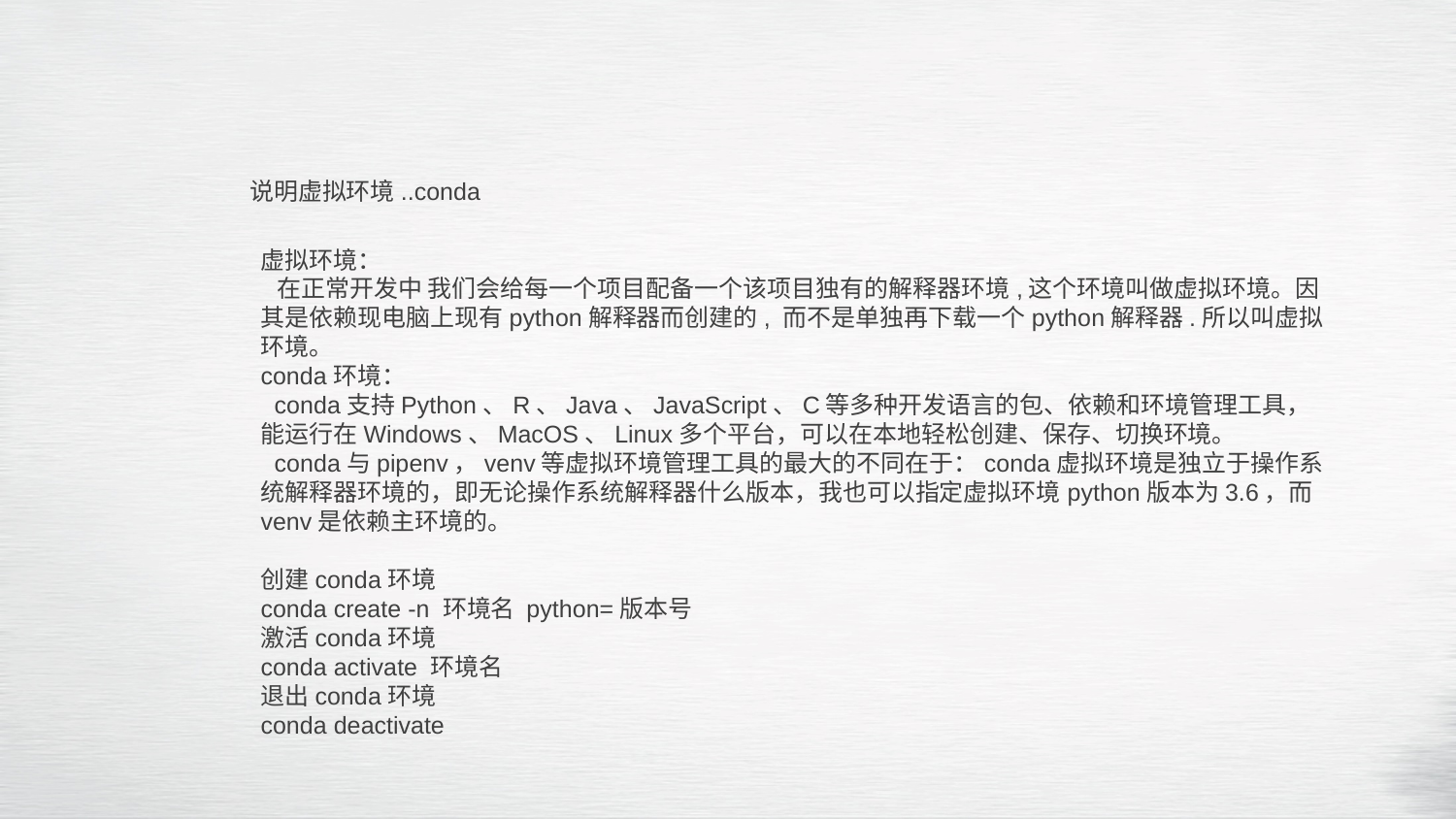

说明虚拟环境..conda
虚拟环境：
  在正常开发中 我们会给每一个项目配备一个该项目独有的解释器环境,这个环境叫做虚拟环境。因其是依赖现电脑上现有python解释器而创建的, 而不是单独再下载一个python解释器.所以叫虚拟环境。
conda环境：
  conda支持Python、R、Java、JavaScript、C等多种开发语言的包、依赖和环境管理工具，能运行在Windows、MacOS、Linux多个平台，可以在本地轻松创建、保存、切换环境。
  conda与pipenv，venv等虚拟环境管理工具的最大的不同在于：conda虚拟环境是独立于操作系统解释器环境的，即无论操作系统解释器什么版本，我也可以指定虚拟环境python版本为3.6，而venv是依赖主环境的。

创建conda环境
conda create -n 环境名 python=版本号
激活conda环境
conda activate 环境名
退出conda环境
conda deactivate